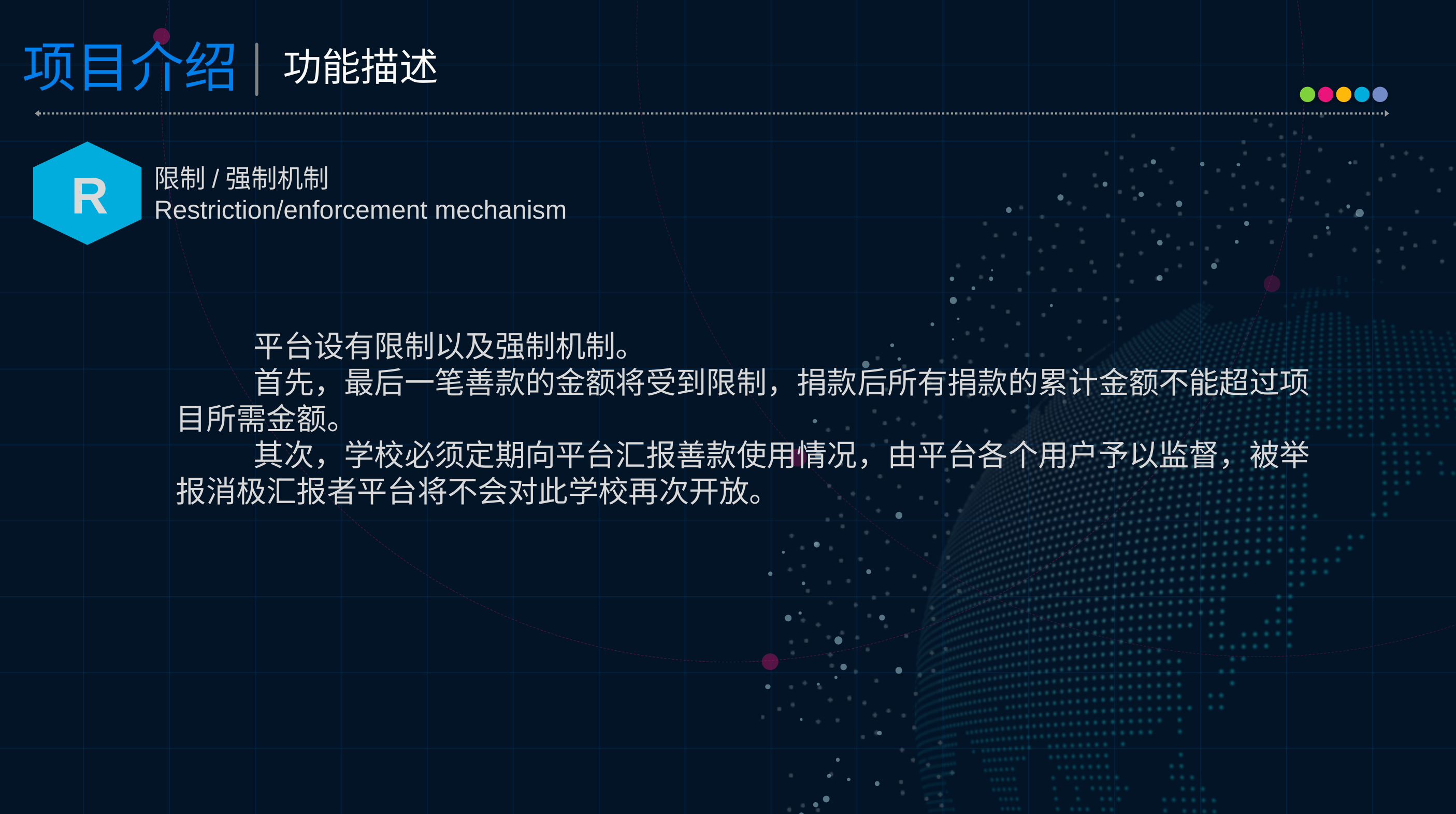

功能描述

R
限制/强制机制
Restriction/enforcement mechanism
平台设有限制以及强制机制。
首先，最后一笔善款的金额将受到限制，捐款后所有捐款的累计金额不能超过项目所需金额。
其次，学校必须定期向平台汇报善款使用情况，由平台各个用户予以监督，被举报消极汇报者平台将不会对此学校再次开放。